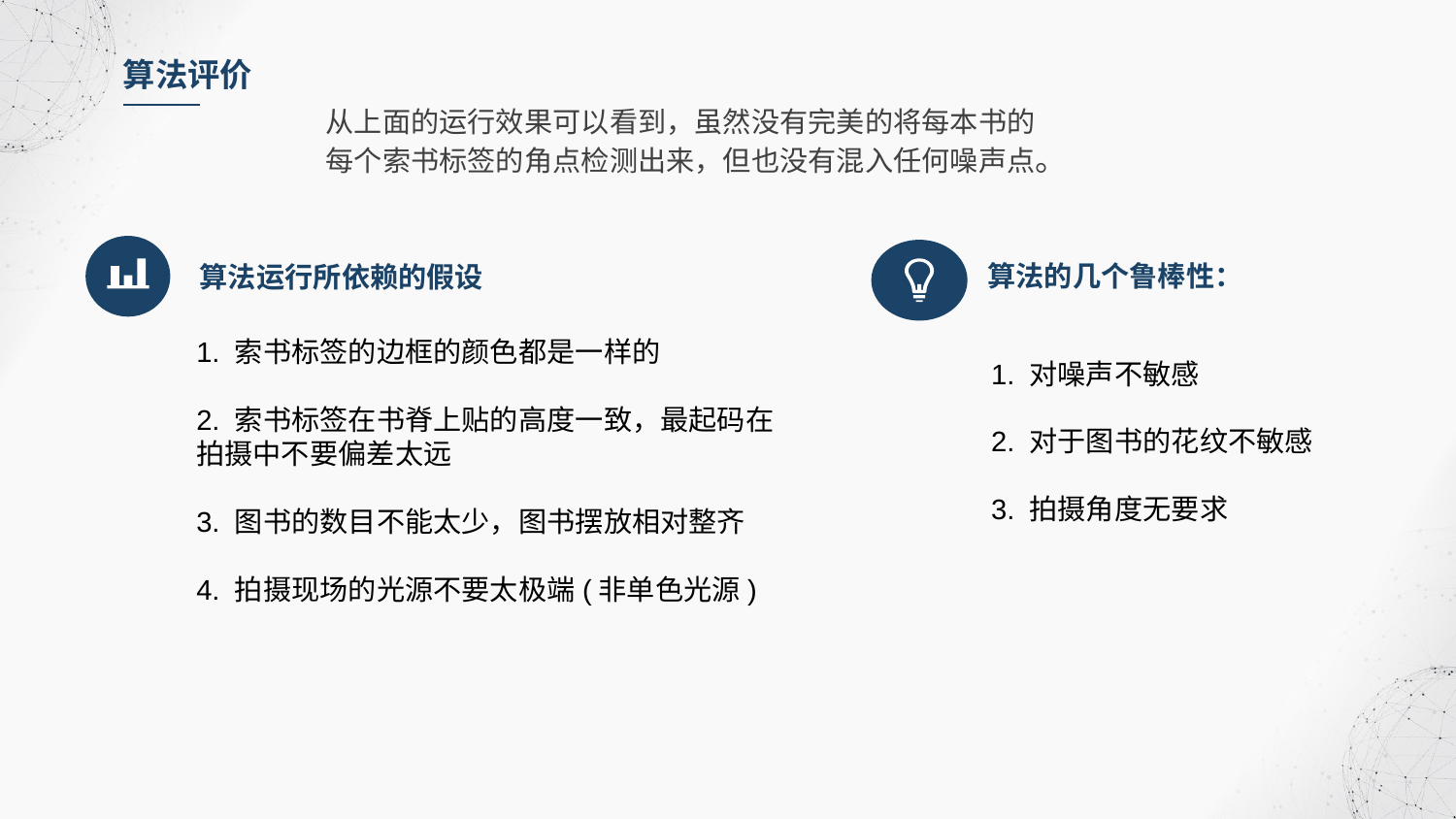

算法评价
从上面的运行效果可以看到，虽然没有完美的将每本书的每个索书标签的角点检测出来，但也没有混入任何噪声点。

算法的几个鲁棒性：
算法运行所依赖的假设
1. 索书标签的边框的颜色都是一样的

2. 索书标签在书脊上贴的高度一致，最起码在拍摄中不要偏差太远

3. 图书的数目不能太少，图书摆放相对整齐

4. 拍摄现场的光源不要太极端(非单色光源)
1. 对噪声不敏感

2. 对于图书的花纹不敏感

3. 拍摄角度无要求